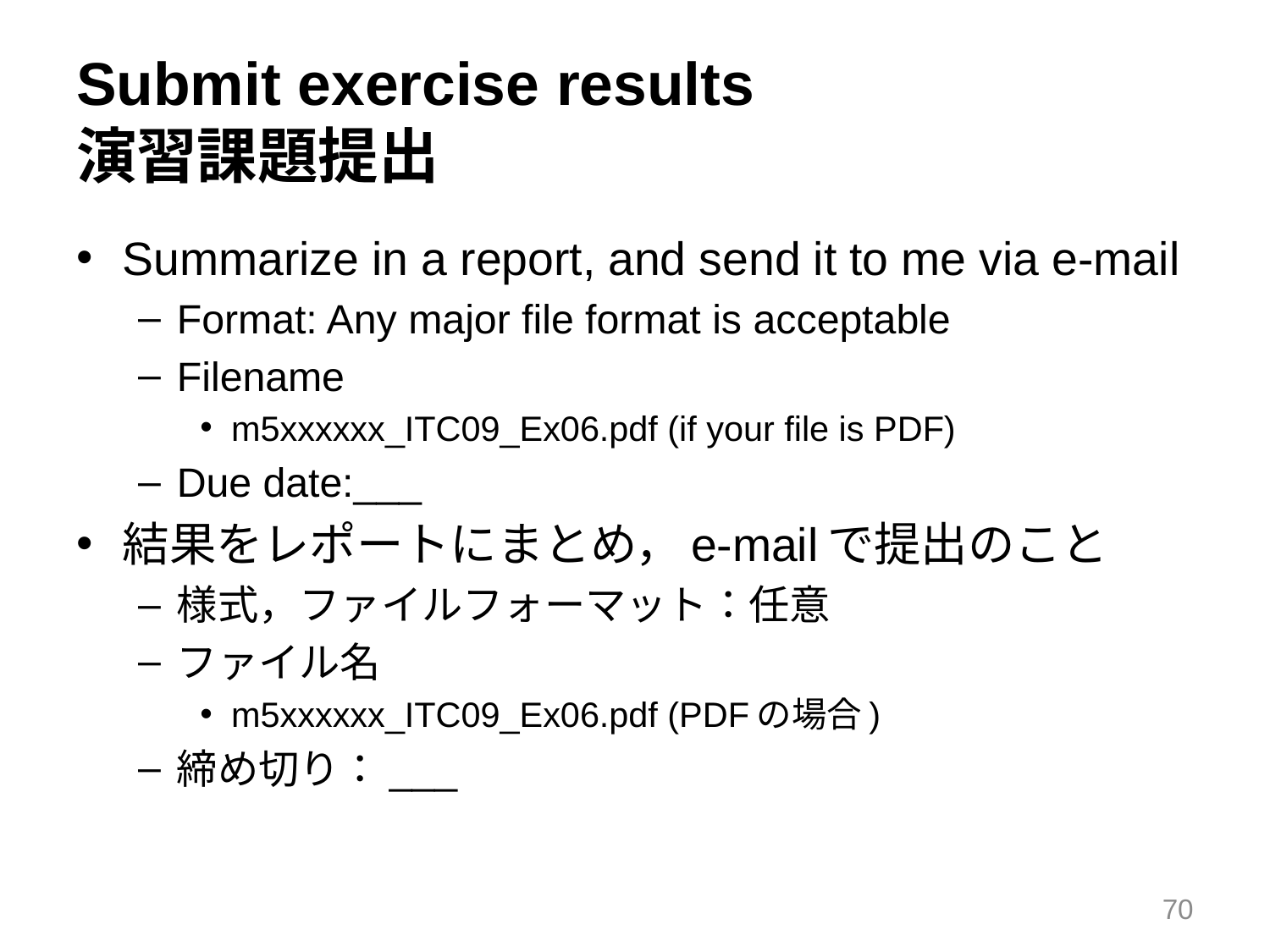

# Submit exercise results 演習課題提出
Summarize in a report, and send it to me via e-mail
Format: Any major file format is acceptable
Filename
m5xxxxxx_ITC09_Ex06.pdf (if your file is PDF)
Due date:___
結果をレポートにまとめ，e-mailで提出のこと
様式，ファイルフォーマット：任意
ファイル名
m5xxxxxx_ITC09_Ex06.pdf (PDFの場合)
締め切り：___
70